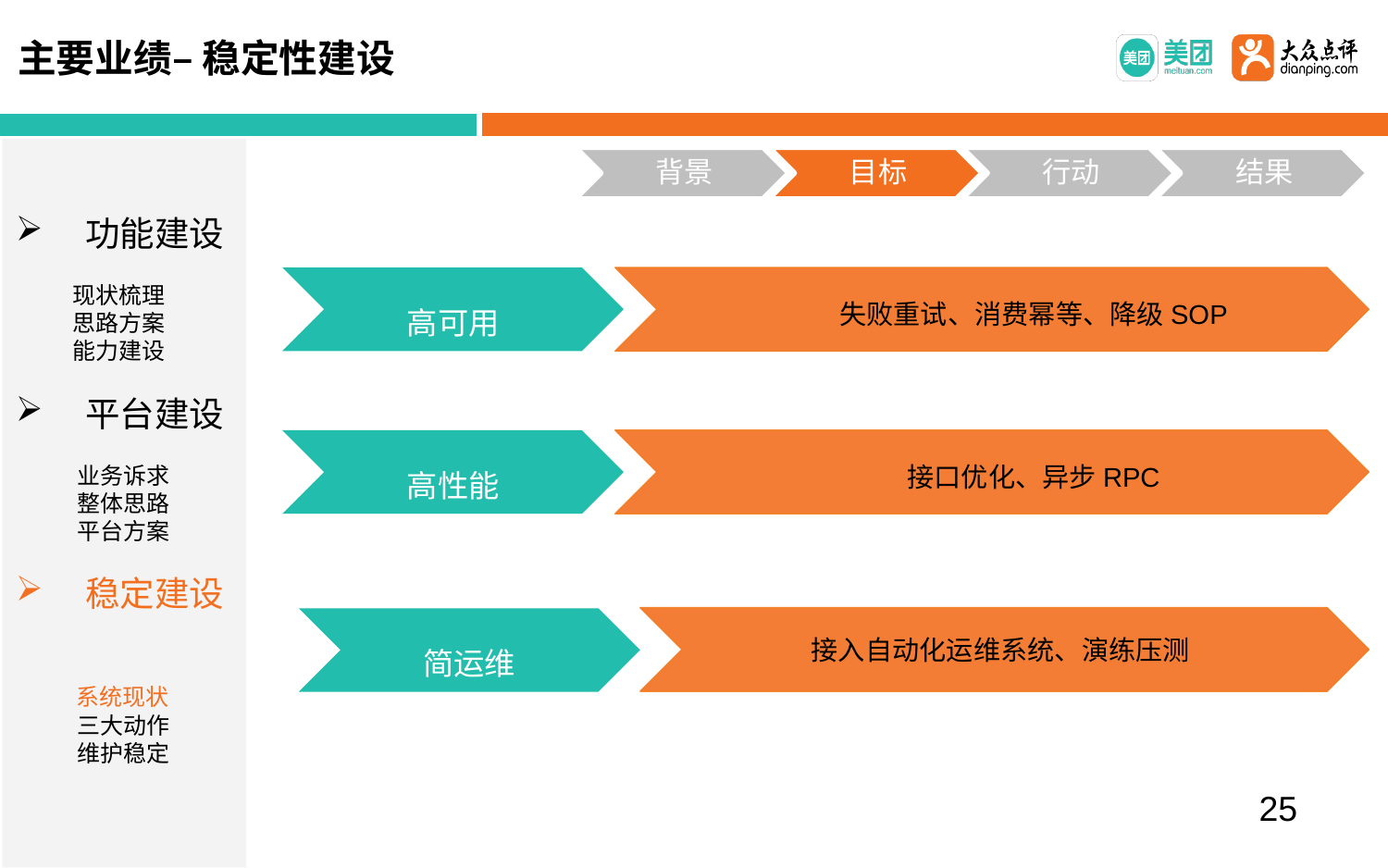

主要业绩– 稳定性建设
功能建设

          现状梳理
          思路方案
          能力建设

平台建设

           业务诉求
           整体思路
           平台方案

稳定建设

         系统现状
           三大动作
           维护稳定

背景
目标
行动
结果

高可用

失败重试、消费幂等、降级SOP

高性能

接口优化、异步RPC

接入自动化运维系统、演练压测
简运维

25

业务收敛一、架构合理